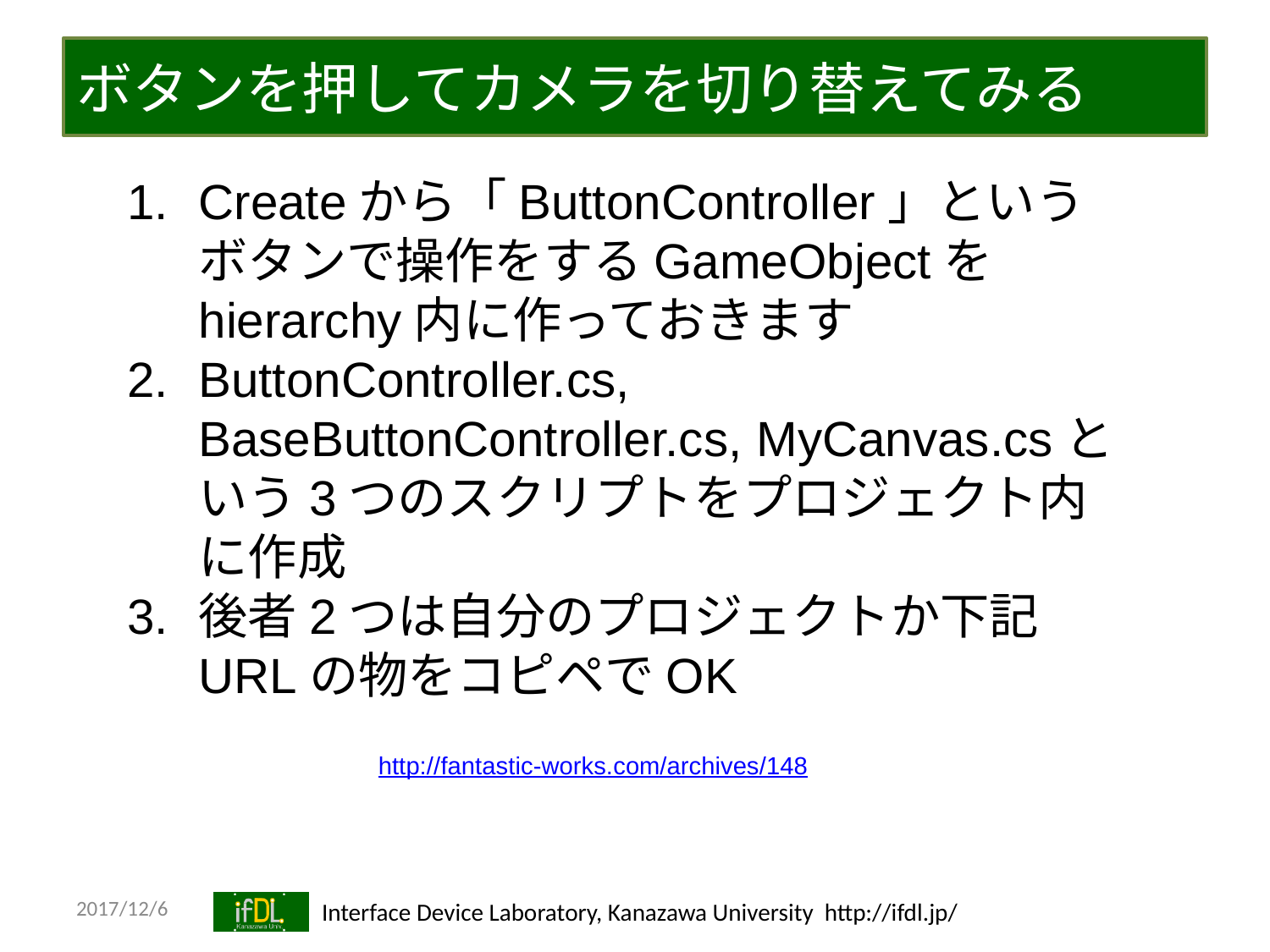

# ボタンを押してカメラを切り替えてみる
Createから「ButtonController」というボタンで操作をするGameObjectをhierarchy内に作っておきます
ButtonController.cs, BaseButtonController.cs, MyCanvas.csという3つのスクリプトをプロジェクト内に作成
後者2つは自分のプロジェクトか下記URLの物をコピペでOK
http://fantastic-works.com/archives/148